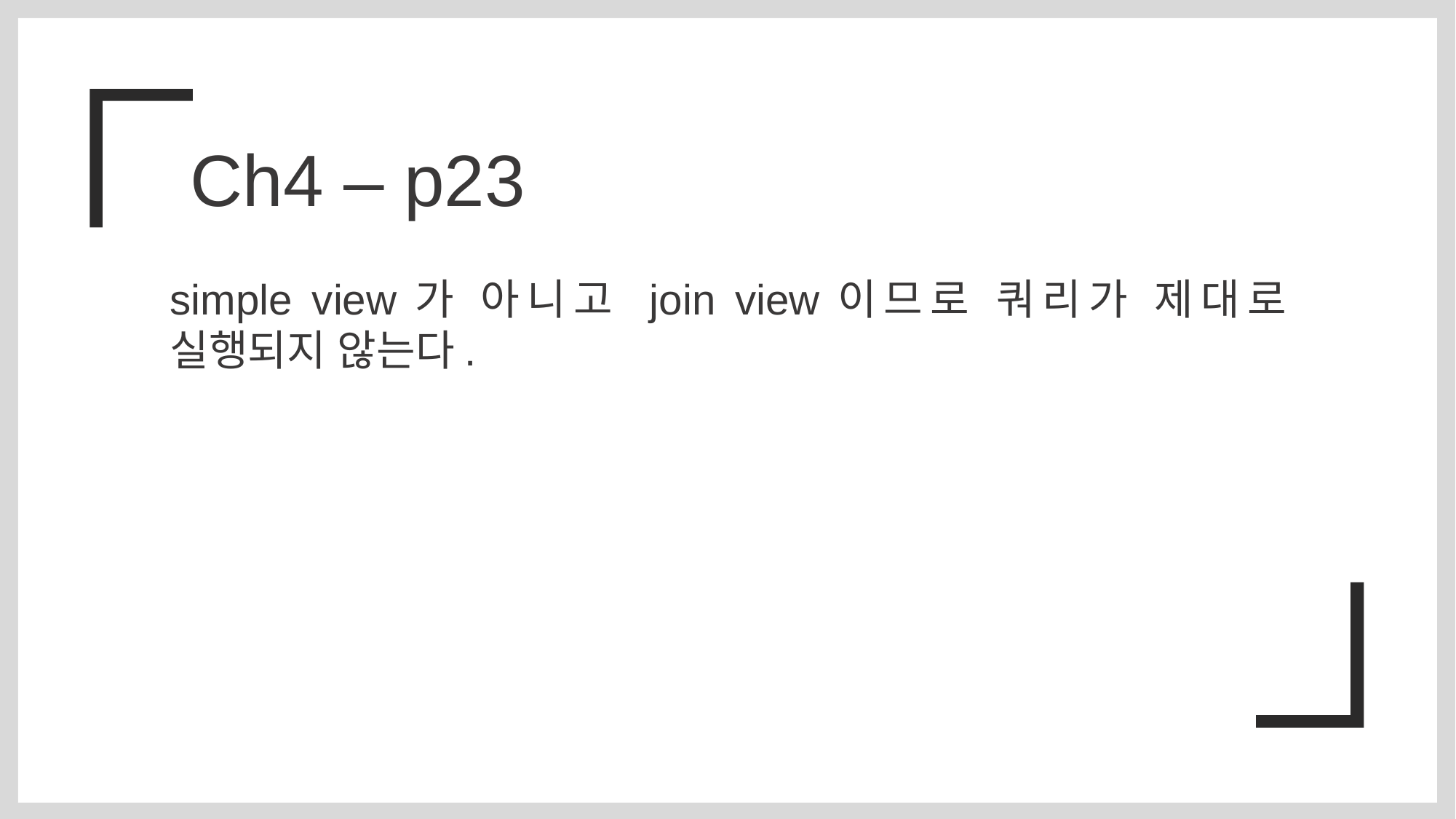

Ch4 – p23
simple view가 아니고 join view이므로 쿼리가 제대로 실행되지 않는다.